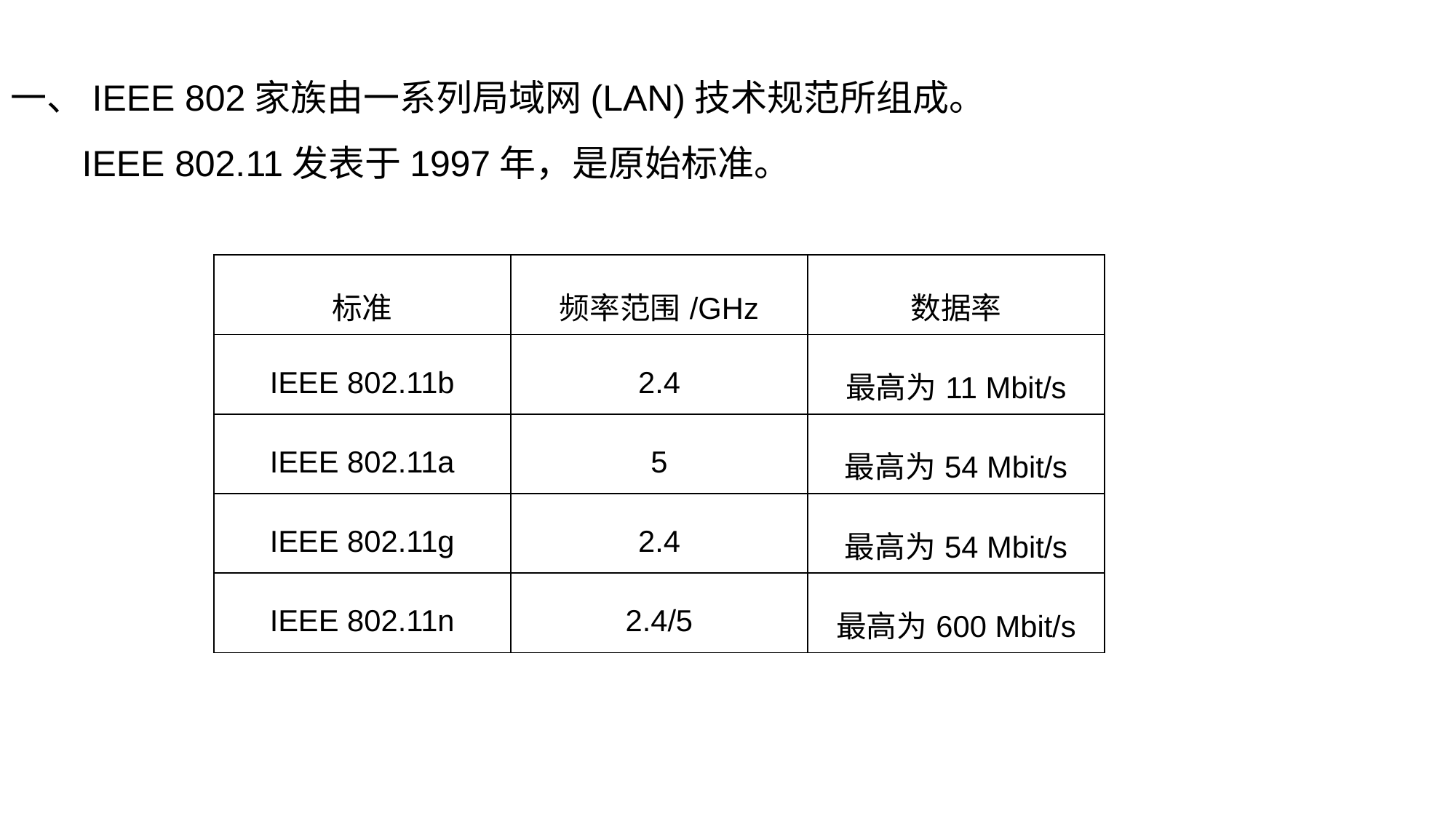

一、IEEE 802家族由一系列局域网(LAN)技术规范所组成。
       IEEE 802.11发表于1997年，是原始标准。
| 标准 | 频率范围/GHz | 数据率 |
| --- | --- | --- |
| IEEE 802.11b | 2.4 | 最高为11 Mbit/s |
| IEEE 802.11a | 5 | 最高为54 Mbit/s |
| IEEE 802.11g | 2.4 | 最高为54 Mbit/s |
| IEEE 802.11n | 2.4/5 | 最高为600 Mbit/s |